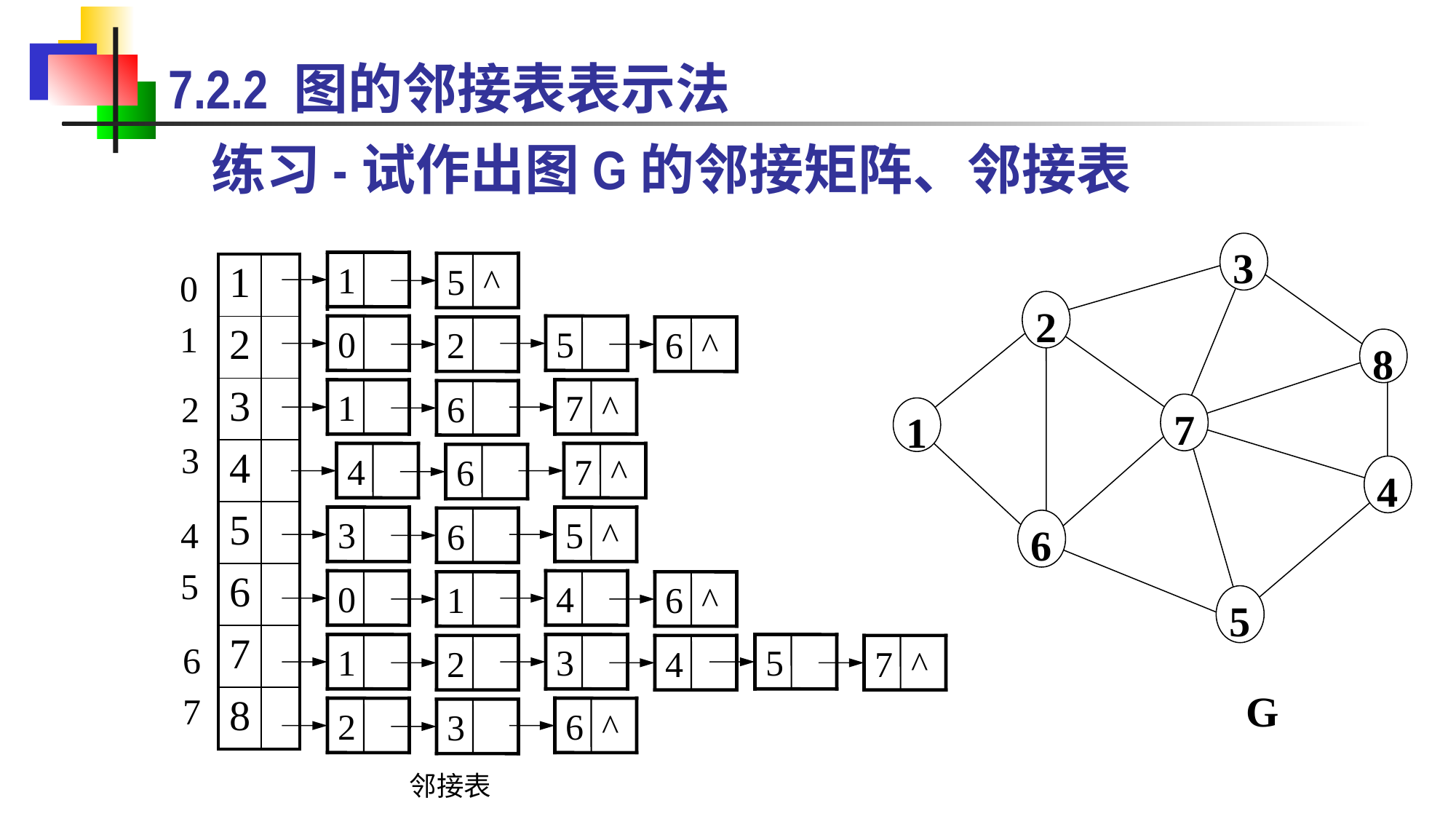

7.2.2 图的邻接表表示法
# 练习-试作出图G的邻接矩阵、邻接表
3

2

8

7
1
4
6
5
G

1

5

^

| 1 |  |
| --- | --- |
| 2 |  |
| 3 |  |
| 4 |  |
| 5 |  |
| 6 |  |
| 7 |  |
| 8 |  |
0
1

0

2

5

6

^

1

6

7

^

2
3

4

6

7

^

3

6

5

^

4
5

0

1

4

6

^

1

2

3

4

5

7

^

6
7

2

3

6

^

邻接表